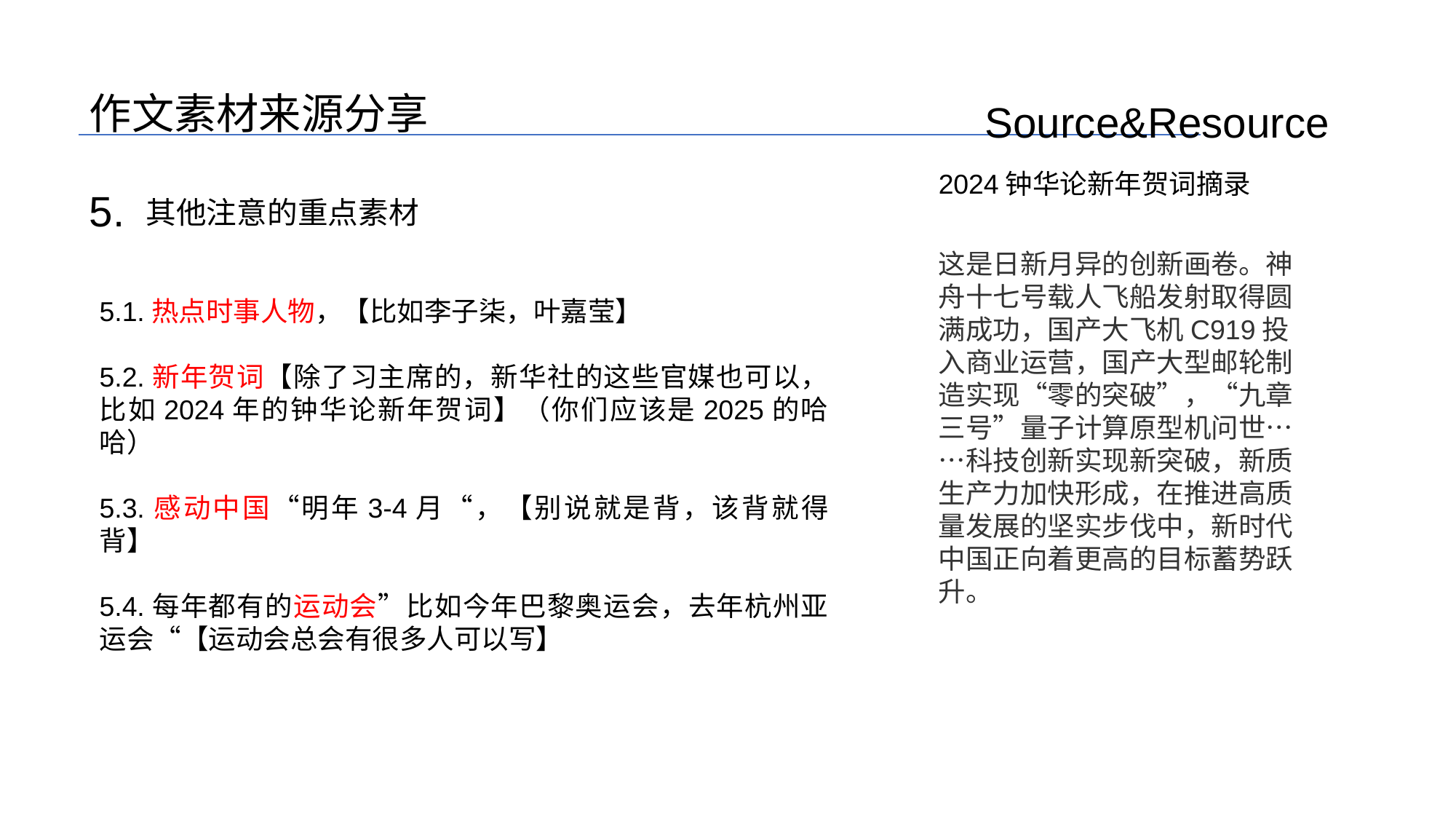

2024钟华论新年贺词摘录
5.
其他注意的重点素材
这是日新月异的创新画卷。神舟十七号载人飞船发射取得圆满成功，国产大飞机C919投入商业运营，国产大型邮轮制造实现“零的突破”，“九章三号”量子计算原型机问世……科技创新实现新突破，新质生产力加快形成，在推进高质量发展的坚实步伐中，新时代中国正向着更高的目标蓄势跃升。
5.1.热点时事人物，【比如李子柒，叶嘉莹】

5.2.新年贺词【除了习主席的，新华社的这些官媒也可以，比如2024年的钟华论新年贺词】（你们应该是2025的哈哈）

5.3.感动中国“明年3-4月“，【别说就是背，该背就得背】

5.4.每年都有的运动会”比如今年巴黎奥运会，去年杭州亚运会“【运动会总会有很多人可以写】